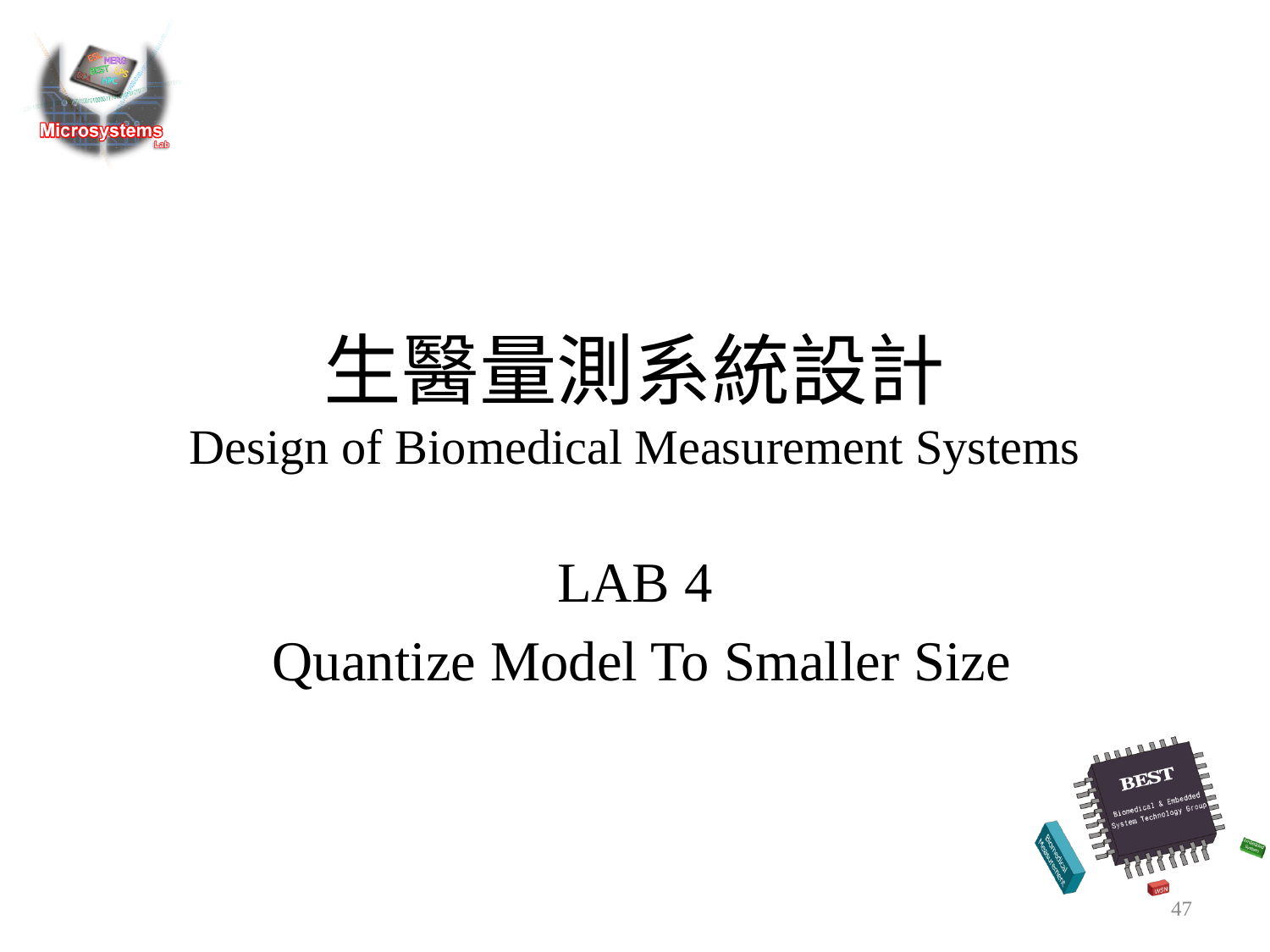

# 生醫量測系統設計 Design of Biomedical Measurement Systems
LAB 4
 Quantize Model To Smaller Size
47